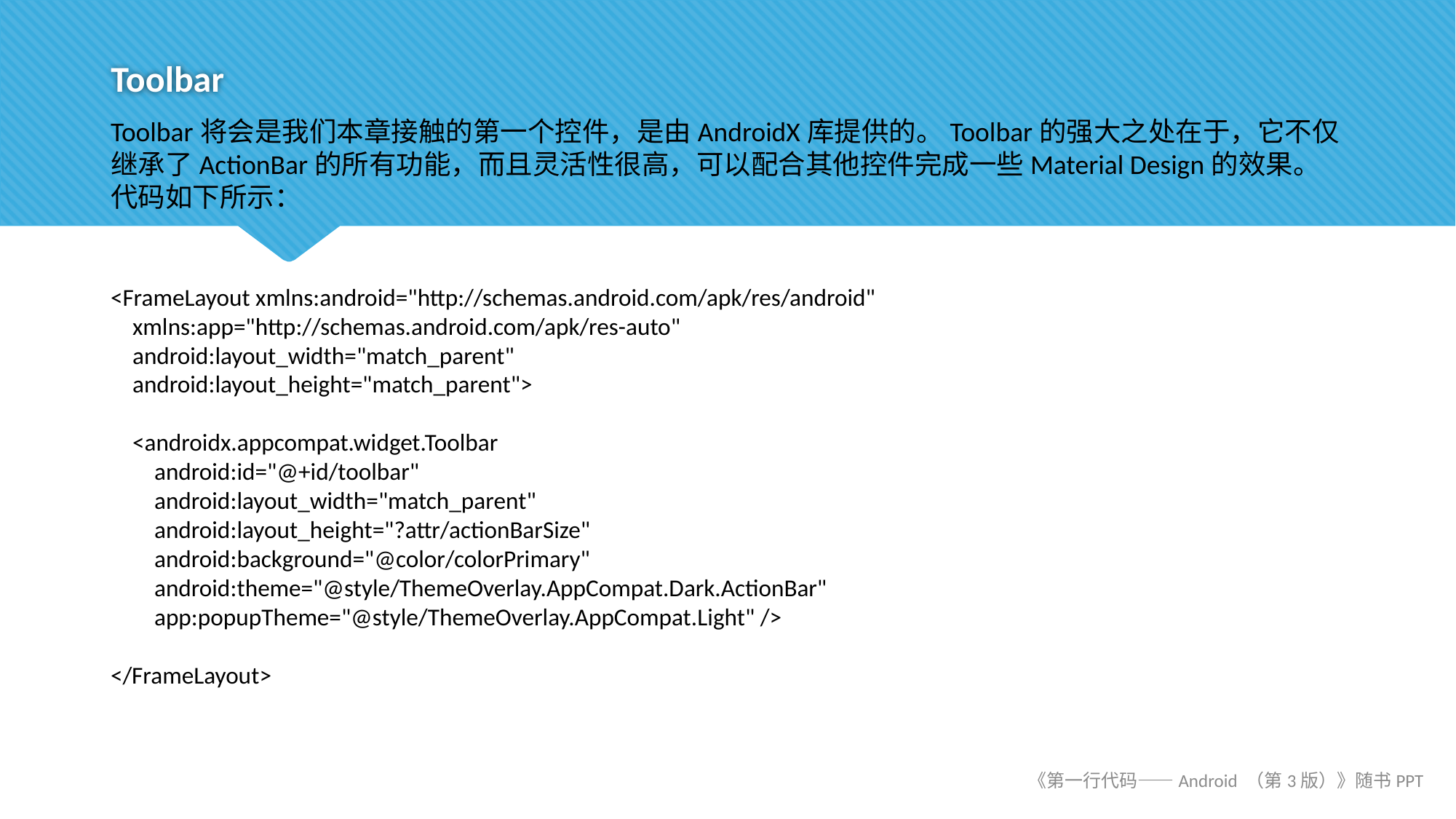

# Toolbar
Toolbar将会是我们本章接触的第一个控件，是由AndroidX库提供的。Toolbar的强大之处在于，它不仅继承了ActionBar的所有功能，而且灵活性很高，可以配合其他控件完成一些Material Design的效果。代码如下所示：
<FrameLayout xmlns:android="http://schemas.android.com/apk/res/android"
    xmlns:app="http://schemas.android.com/apk/res-auto"
    android:layout_width="match_parent"
    android:layout_height="match_parent">

    <androidx.appcompat.widget.Toolbar
        android:id="@+id/toolbar"
        android:layout_width="match_parent"
        android:layout_height="?attr/actionBarSize"
        android:background="@color/colorPrimary"
        android:theme="@style/ThemeOverlay.AppCompat.Dark.ActionBar"
        app:popupTheme="@style/ThemeOverlay.AppCompat.Light" />

</FrameLayout>